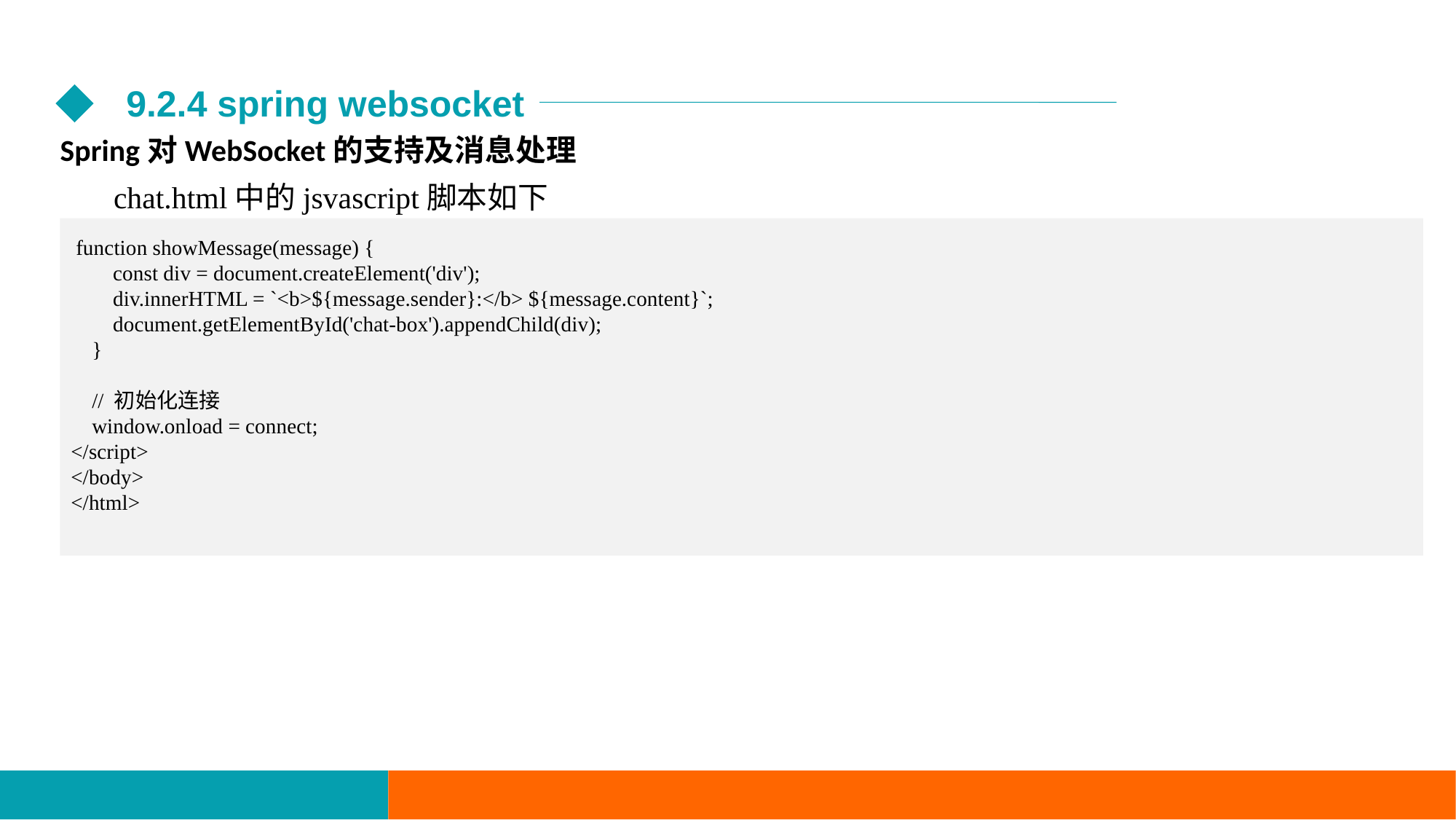

9.2.4 spring websocket
Spring对WebSocket的支持及消息处理

chat.html中的jsvascript脚本如下

 function showMessage(message) {
        const div = document.createElement('div');
        div.innerHTML = `<b>${message.sender}:</b> ${message.content}`;
        document.getElementById('chat-box').appendChild(div);
    }

    // 初始化连接
    window.onload = connect;
</script>
</body>
</html>